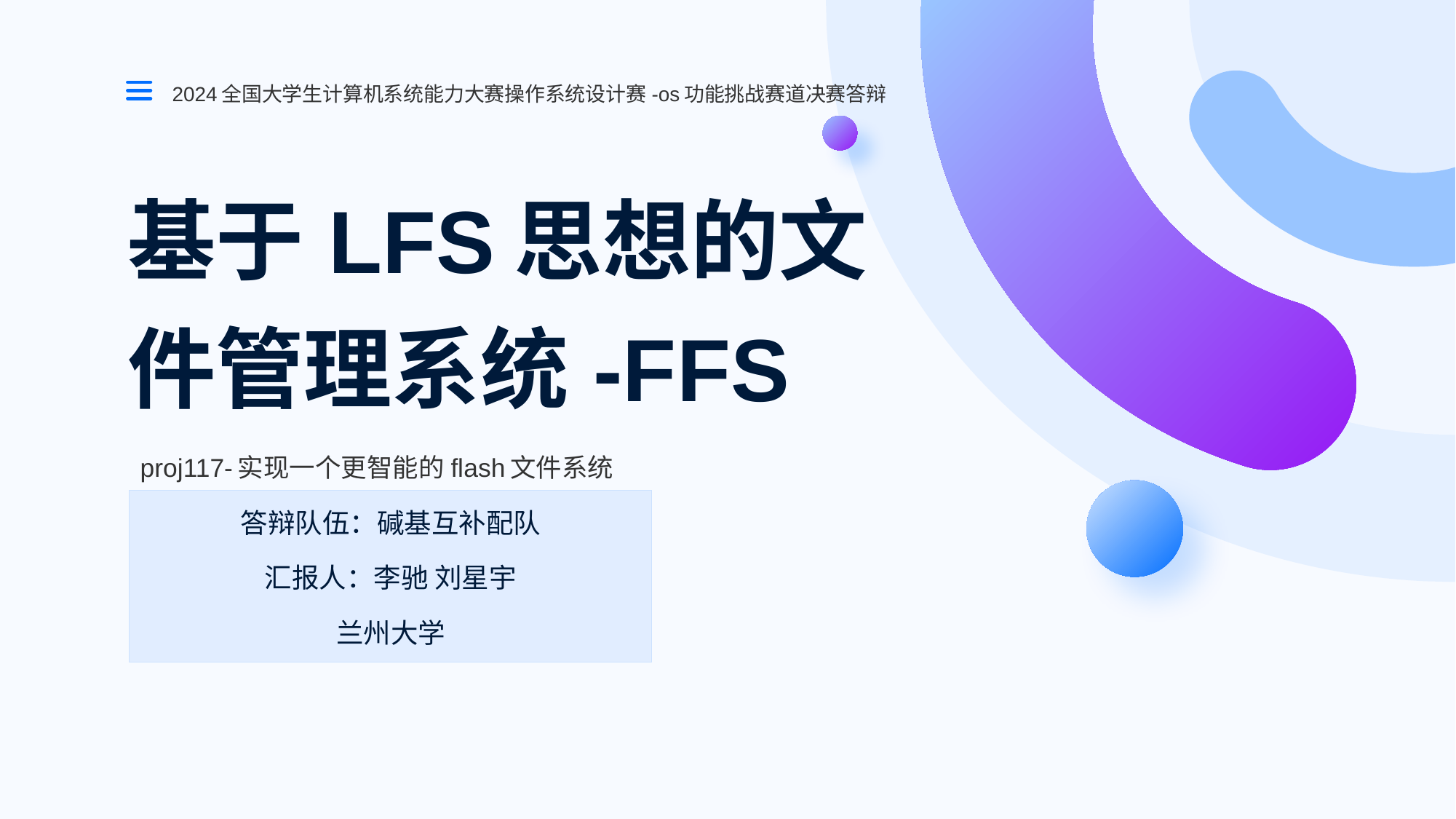

2024全国大学生计算机系统能力大赛操作系统设计赛-os功能挑战赛道决赛答辩
# 基于LFS思想的文件管理系统-FFS
proj117-实现一个更智能的flash文件系统
答辩队伍：碱基互补配队
汇报人：李驰 刘星宇
兰州大学